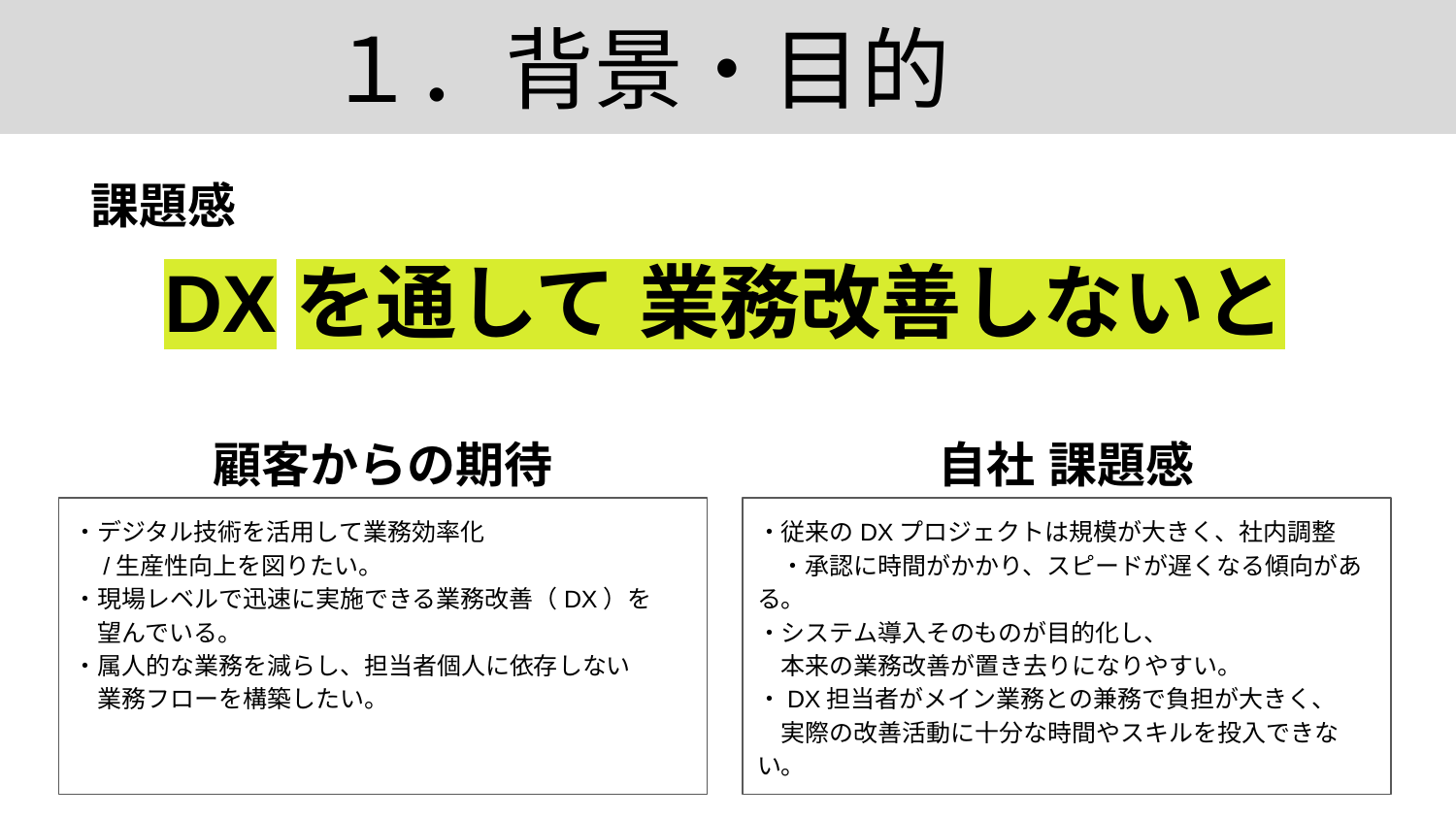

# １．背景・目的
課題感
DXを通して 業務改善しないと
顧客からの期待
自社 課題感
・デジタル技術を活用して業務効率化
　/生産性向上を図りたい。
・現場レベルで迅速に実施できる業務改善（DX）を
　望んでいる。
・属人的な業務を減らし、担当者個人に依存しない
　業務フローを構築したい。

・従来のDXプロジェクトは規模が大きく、社内調整
　・承認に時間がかかり、スピードが遅くなる傾向がある。
・システム導入そのものが目的化し、
　本来の業務改善が置き去りになりやすい。
・DX担当者がメイン業務との兼務で負担が大きく、
　実際の改善活動に十分な時間やスキルを投入できない。